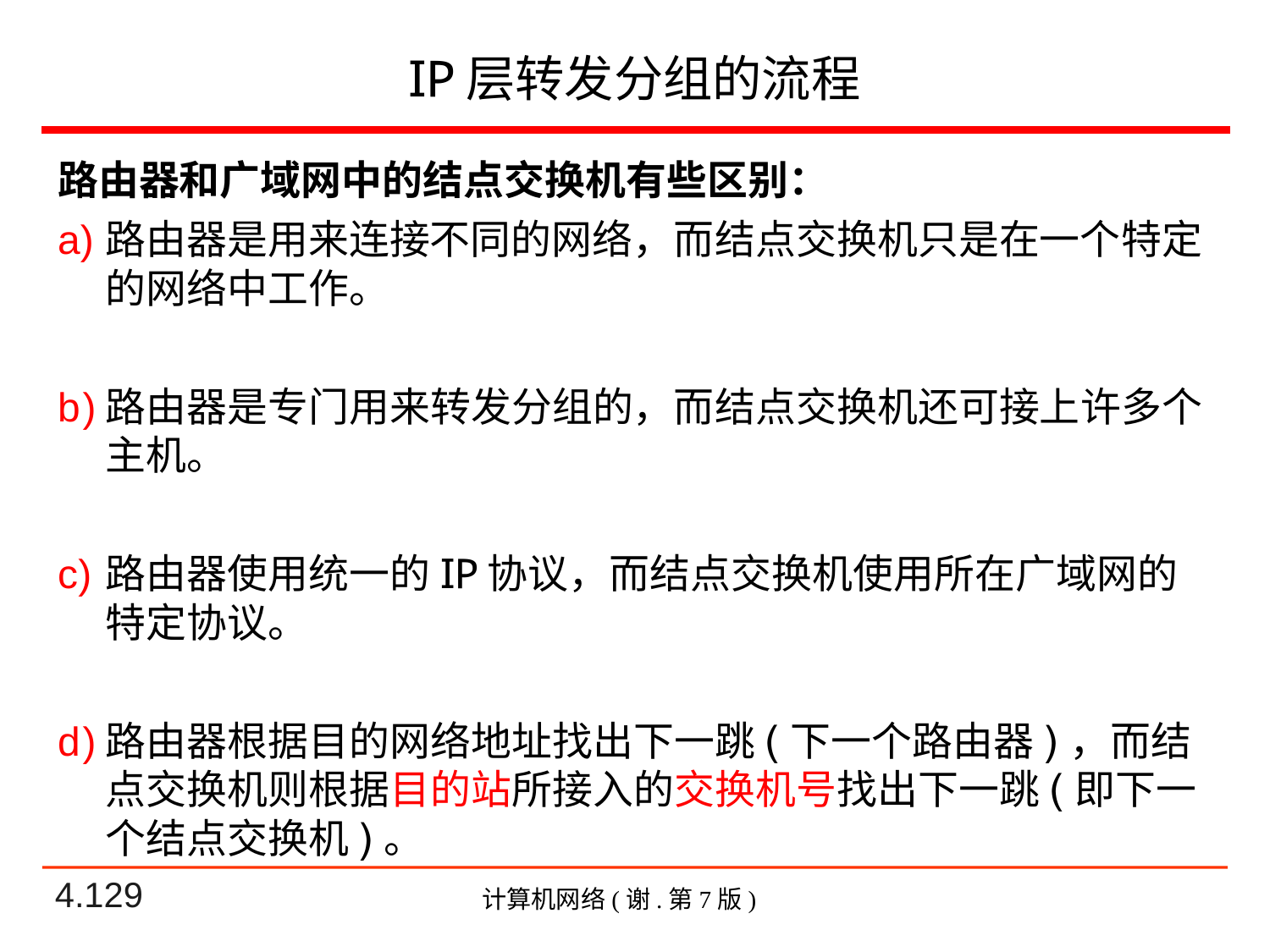

# IP层转发分组的流程
路由器和广域网中的结点交换机有些区别：
路由器是用来连接不同的网络，而结点交换机只是在一个特定的网络中工作。

路由器是专门用来转发分组的，而结点交换机还可接上许多个主机。

路由器使用统一的IP协议，而结点交换机使用所在广域网的特定协议。

路由器根据目的网络地址找出下一跳(下一个路由器)，而结点交换机则根据目的站所接入的交换机号找出下一跳(即下一个结点交换机)。